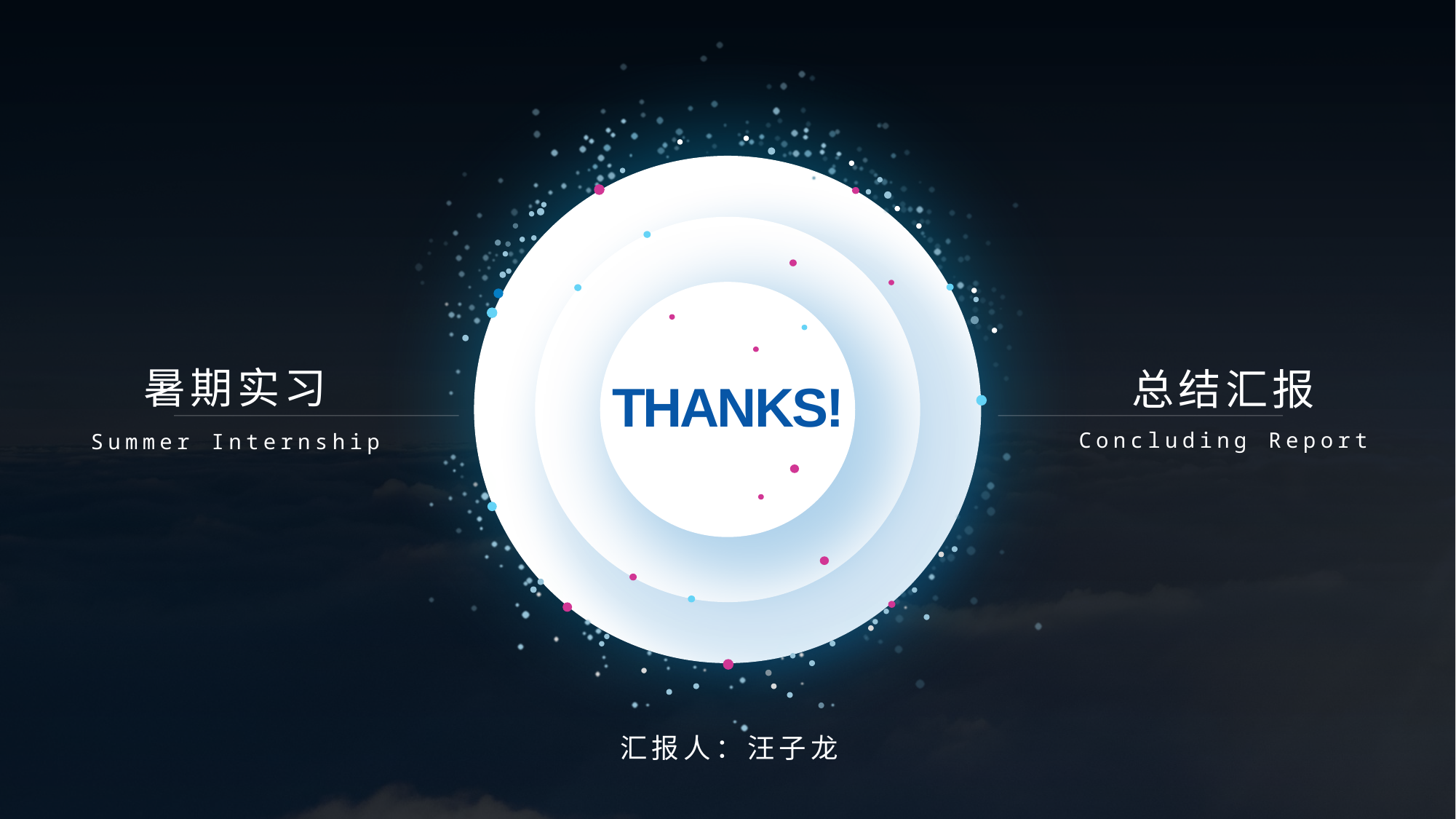

暑期实习
总结汇报
THANKS!

Concluding Report
Summer Internship

汇报人：汪子龙